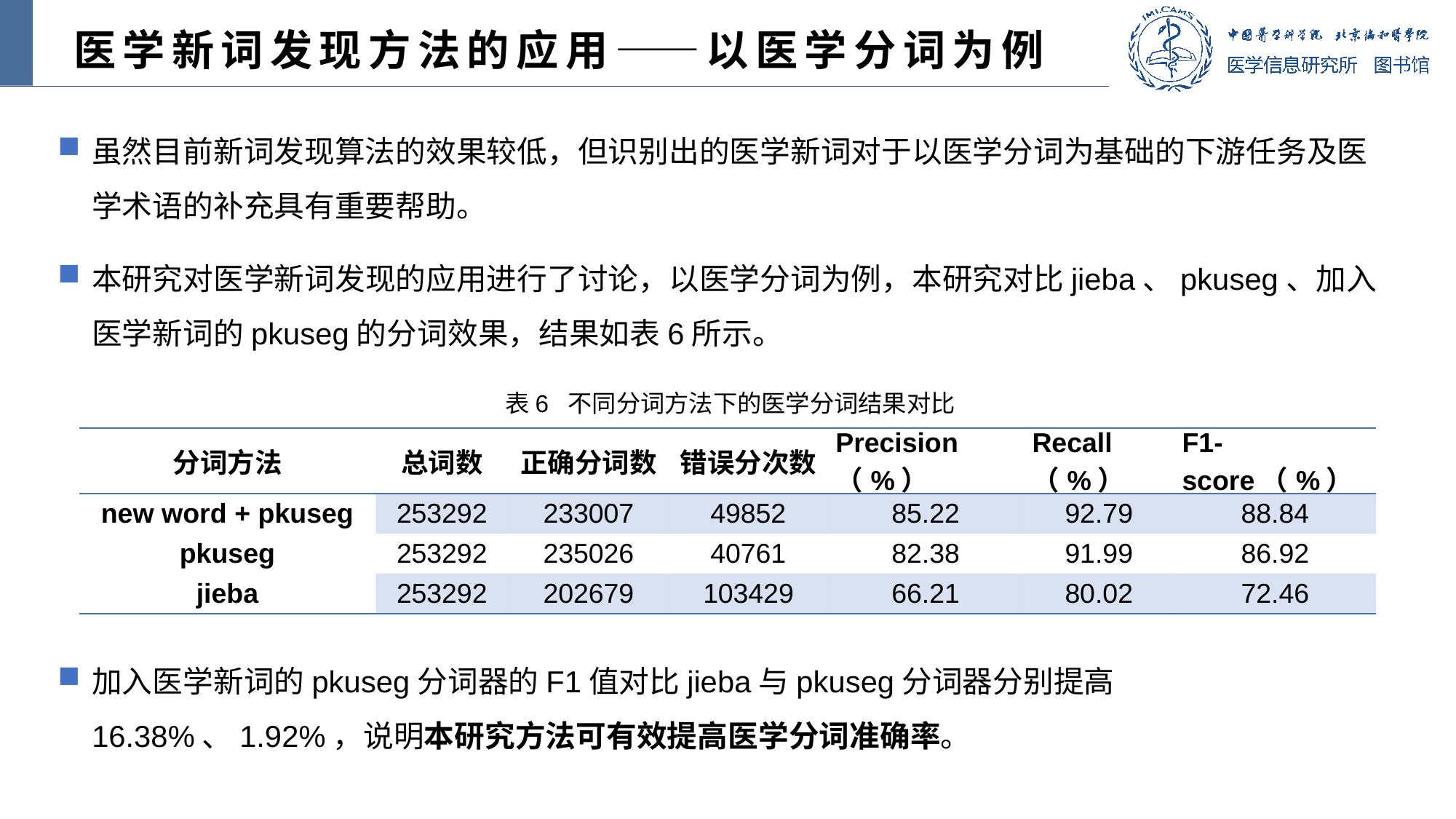

医学新词发现方法的应用——以医学分词为例
虽然目前新词发现算法的效果较低，但识别出的医学新词对于以医学分词为基础的下游任务及医学术语的补充具有重要帮助。
本研究对医学新词发现的应用进行了讨论，以医学分词为例，本研究对比jieba、pkuseg、加入医学新词的pkuseg的分词效果，结果如表6所示。
表6  不同分词方法下的医学分词结果对比
| 分词方法 | 总词数 | 正确分词数 | 错误分次数 | Precision（%） | Recall（%） | F1-score（%） |
| --- | --- | --- | --- | --- | --- | --- |
| new word + pkuseg | 253292 | 233007 | 49852 | 85.22 | 92.79 | 88.84 |
| pkuseg | 253292 | 235026 | 40761 | 82.38 | 91.99 | 86.92 |
| jieba | 253292 | 202679 | 103429 | 66.21 | 80.02 | 72.46 |
加入医学新词的pkuseg分词器的F1值对比jieba与pkuseg分词器分别提高16.38%、1.92%，说明本研究方法可有效提高医学分词准确率。